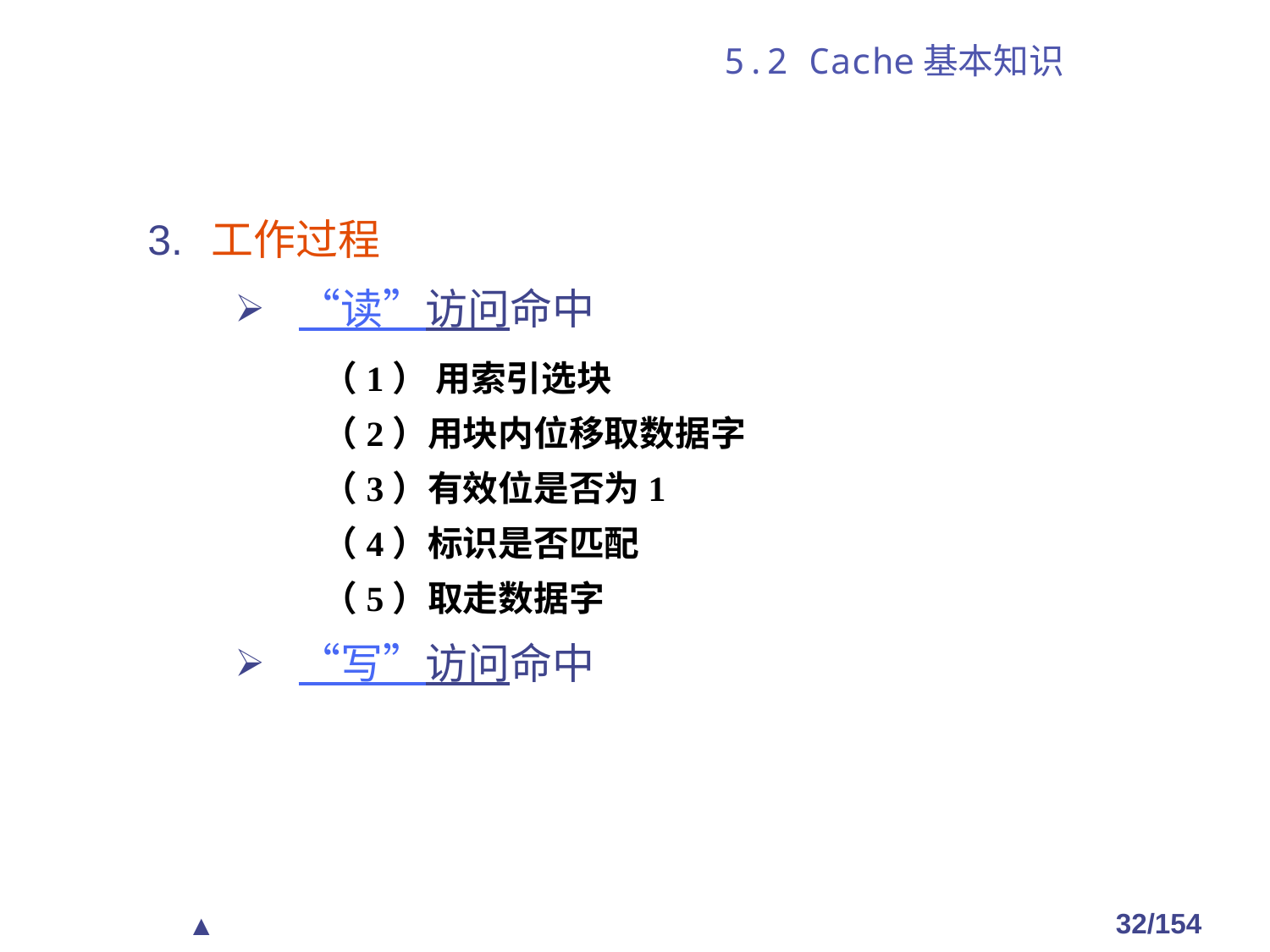

# 5.2 Cache基本知识
工作过程
“读”访问命中
（1） 用索引选块
（2）用块内位移取数据字
（3）有效位是否为1
（4）标识是否匹配
（5）取走数据字
“写”访问命中